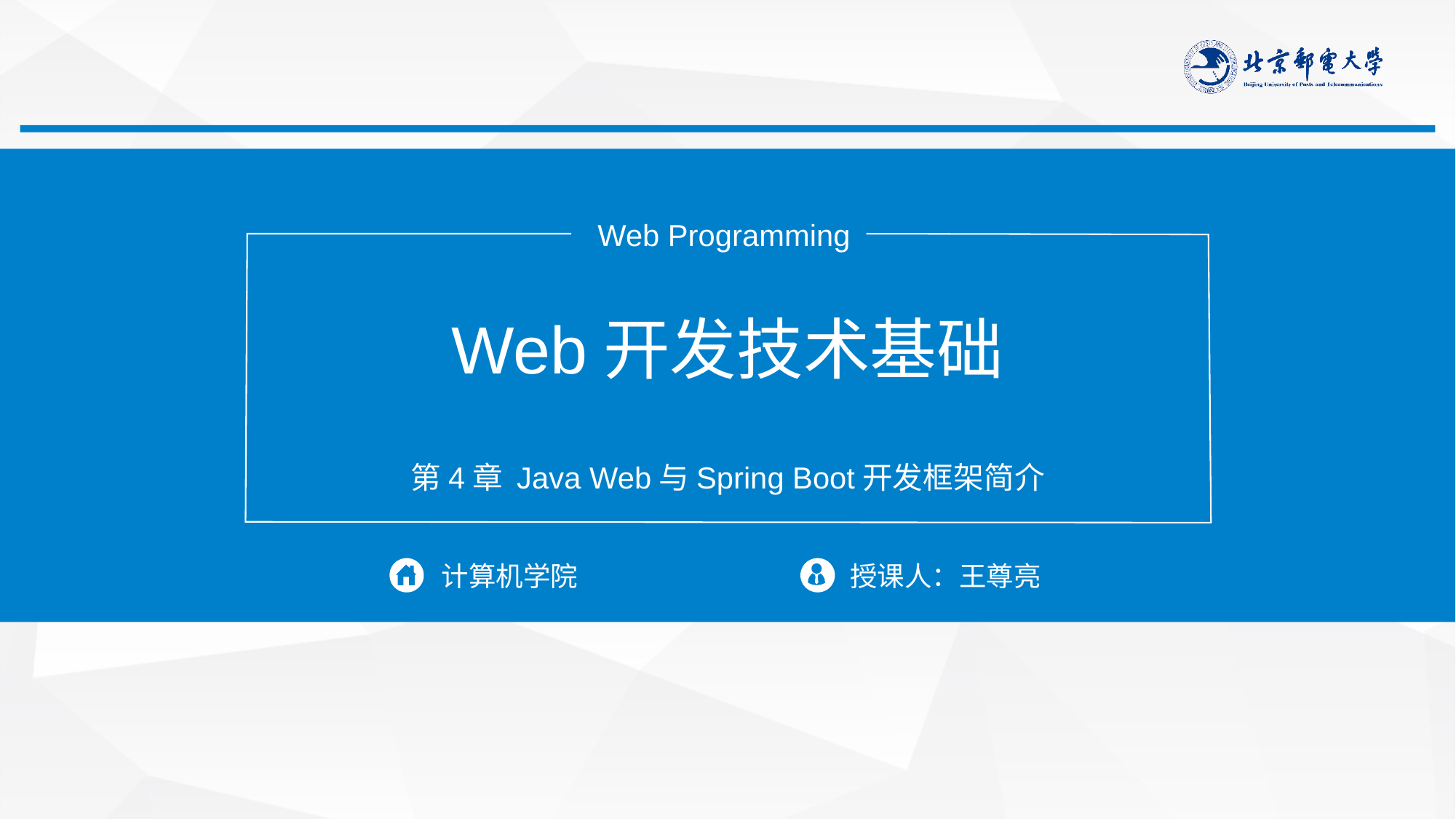

Web Programming

Web开发技术基础
第4章 Java Web与Spring Boot开发框架简介
计算机学院
授课人：王尊亮